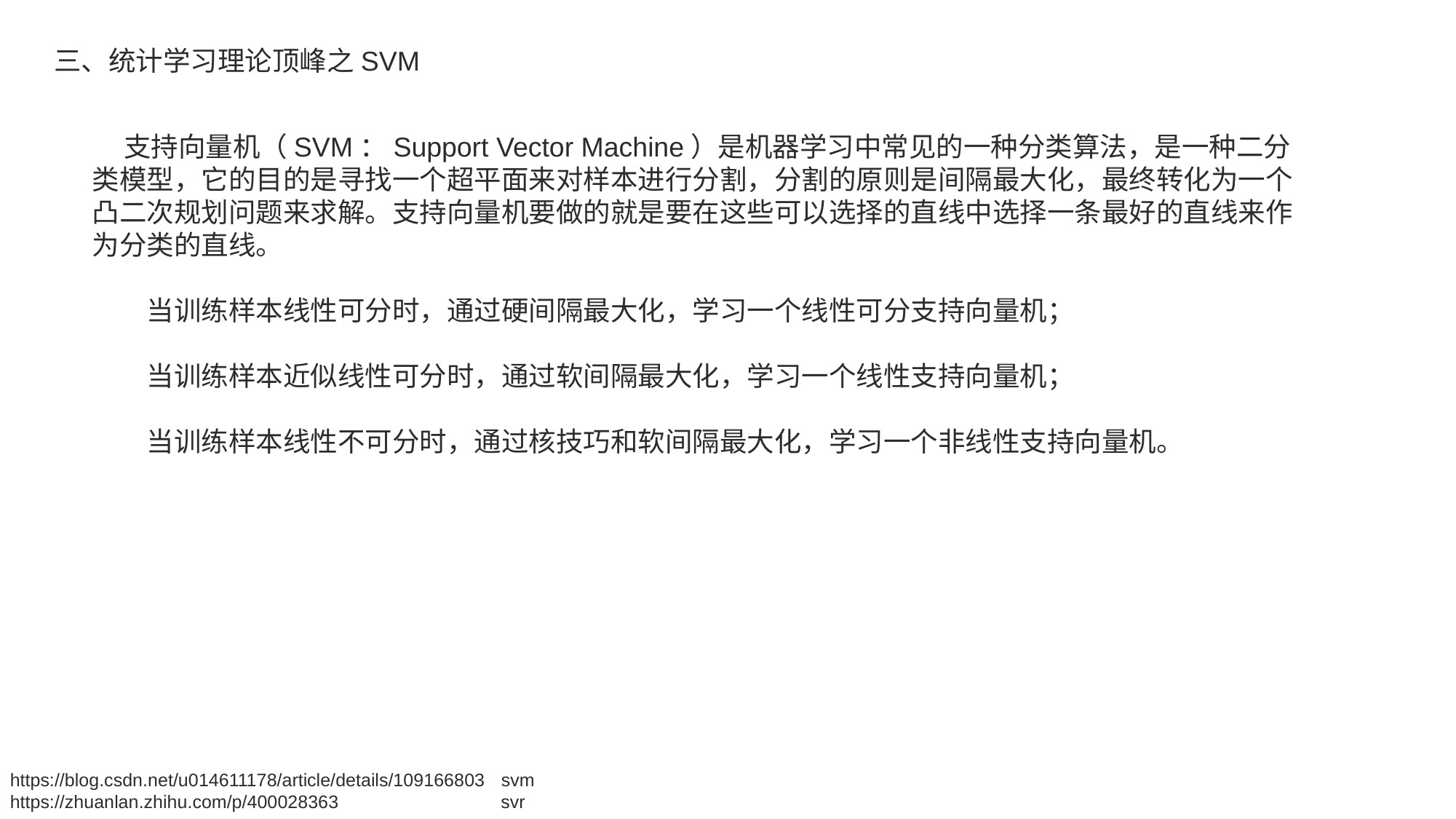

三、统计学习理论顶峰之SVM
    支持向量机（SVM：Support Vector Machine）是机器学习中常见的一种分类算法，是一种二分类模型，它的目的是寻找一个超平面来对样本进行分割，分割的原则是间隔最大化，最终转化为一个凸二次规划问题来求解。支持向量机要做的就是要在这些可以选择的直线中选择一条最好的直线来作为分类的直线。

当训练样本线性可分时，通过硬间隔最大化，学习一个线性可分支持向量机；

当训练样本近似线性可分时，通过软间隔最大化，学习一个线性支持向量机；

当训练样本线性不可分时，通过核技巧和软间隔最大化，学习一个非线性支持向量机。

https://blog.csdn.net/u014611178/article/details/109166803   svm
https://zhuanlan.zhihu.com/p/400028363                                svr